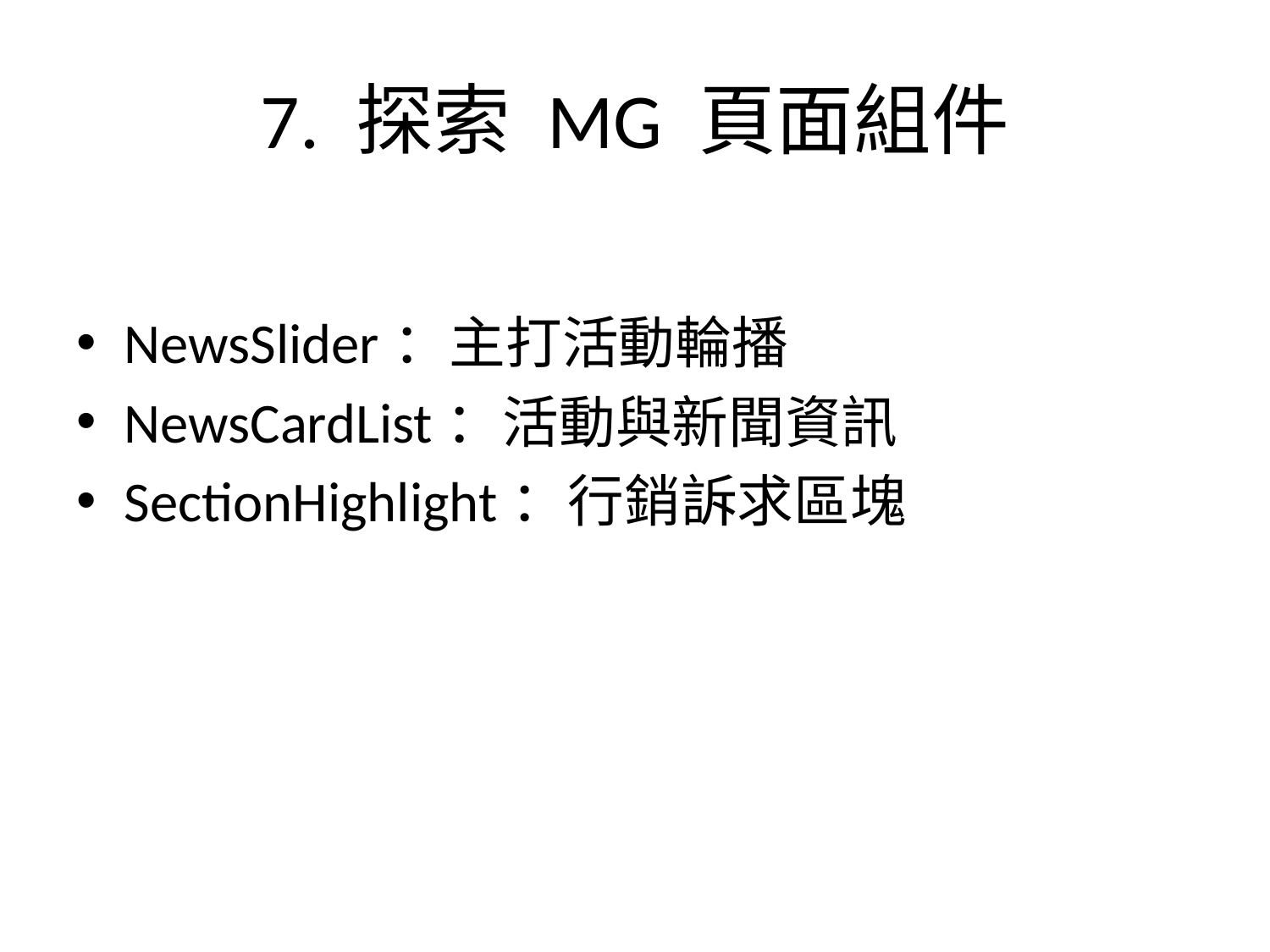

# 7. 探索 MG 頁面組件

NewsSlider：主打活動輪播
NewsCardList：活動與新聞資訊
SectionHighlight：行銷訴求區塊